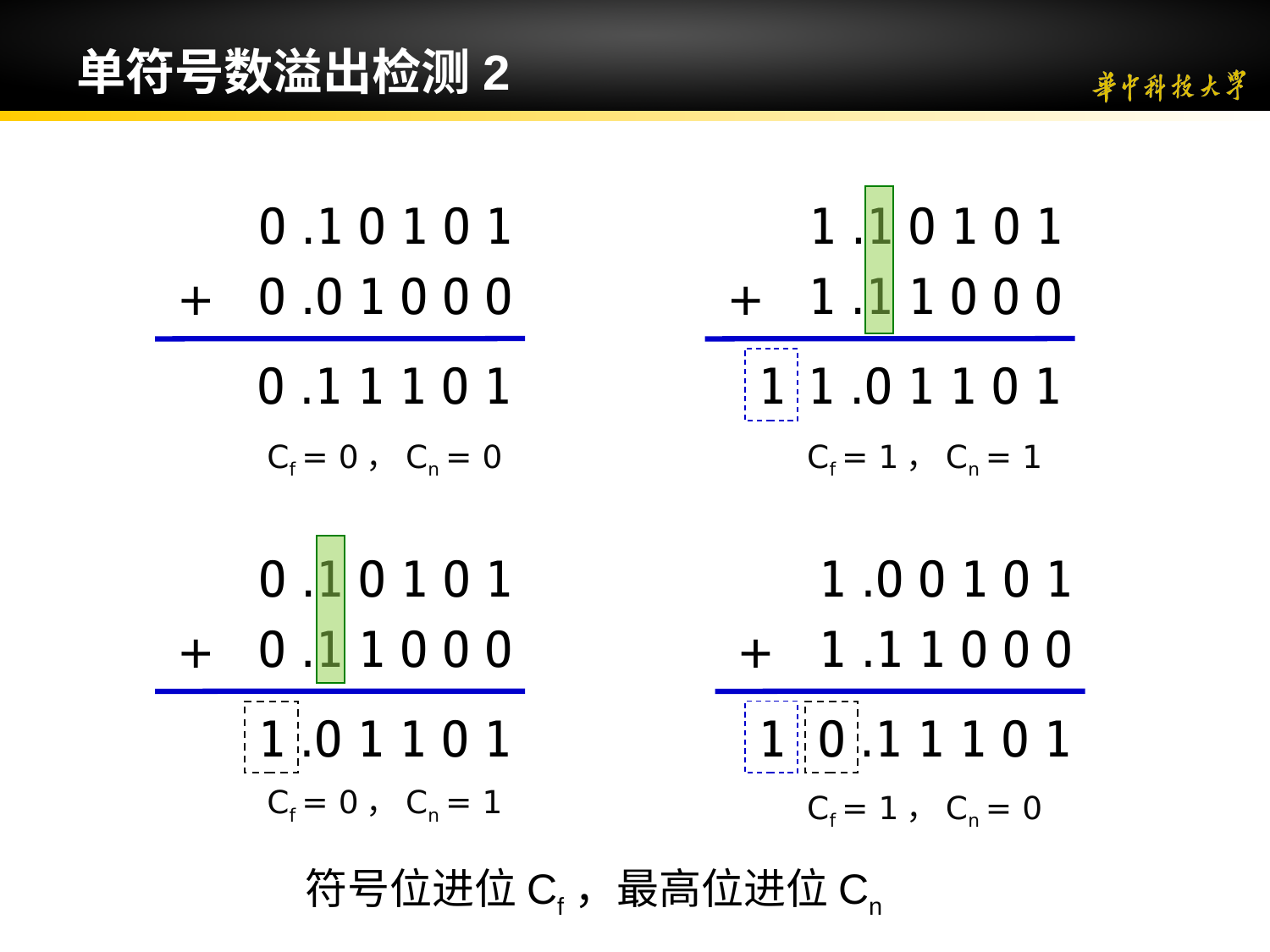

单符号数溢出检测2

0 .1 0 1 0 1
0 .0 1 0 0 0
+

0 .1 1 1 0 1

1 .1 0 1 0 1
1 .1 1 0 0 0
+

1
1 .0 1 1 0 1

Cf = 0，Cn = 0
Cf = 1，Cn = 1

0 .1 0 1 0 1
0 .1 1 0 0 0
+

1
  .0 1 1 0 1

1 .0 0 1 0 1
1 .1 1 0 0 0
+

1
0
  .1 1 1 0 1

Cf = 0，Cn = 1
Cf = 1，Cn = 0
符号位进位Cf，最高位进位Cn